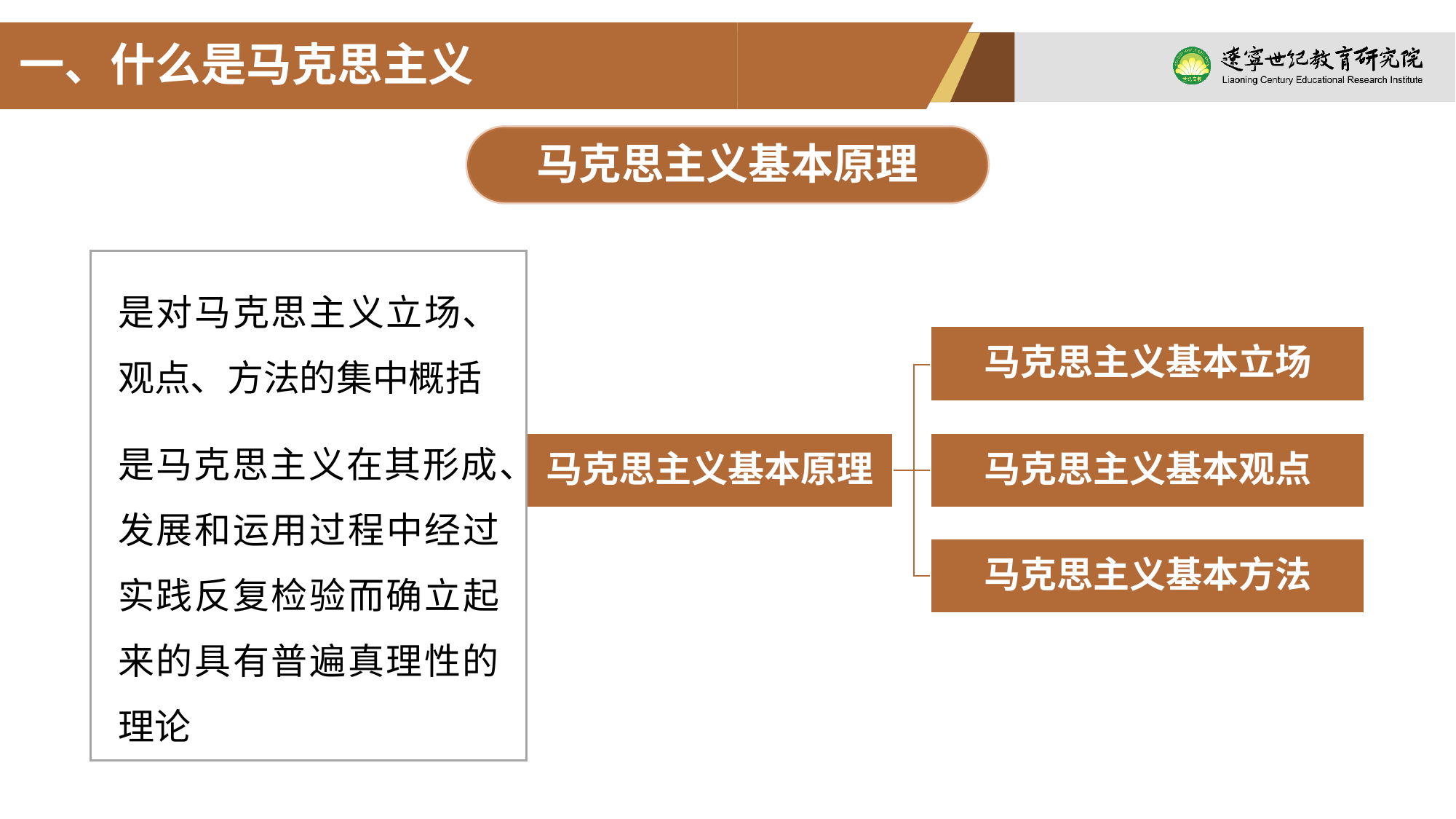

一、什么是马克思主义
马克思主义基本原理

是对马克思主义立场、观点、方法的集中概括
是马克思主义在其形成、发展和运用过程中经过实践反复检验而确立起来的具有普遍真理性的理论
马克思主义基本立场

马克思主义基本原理
马克思主义基本观点

马克思主义基本方法